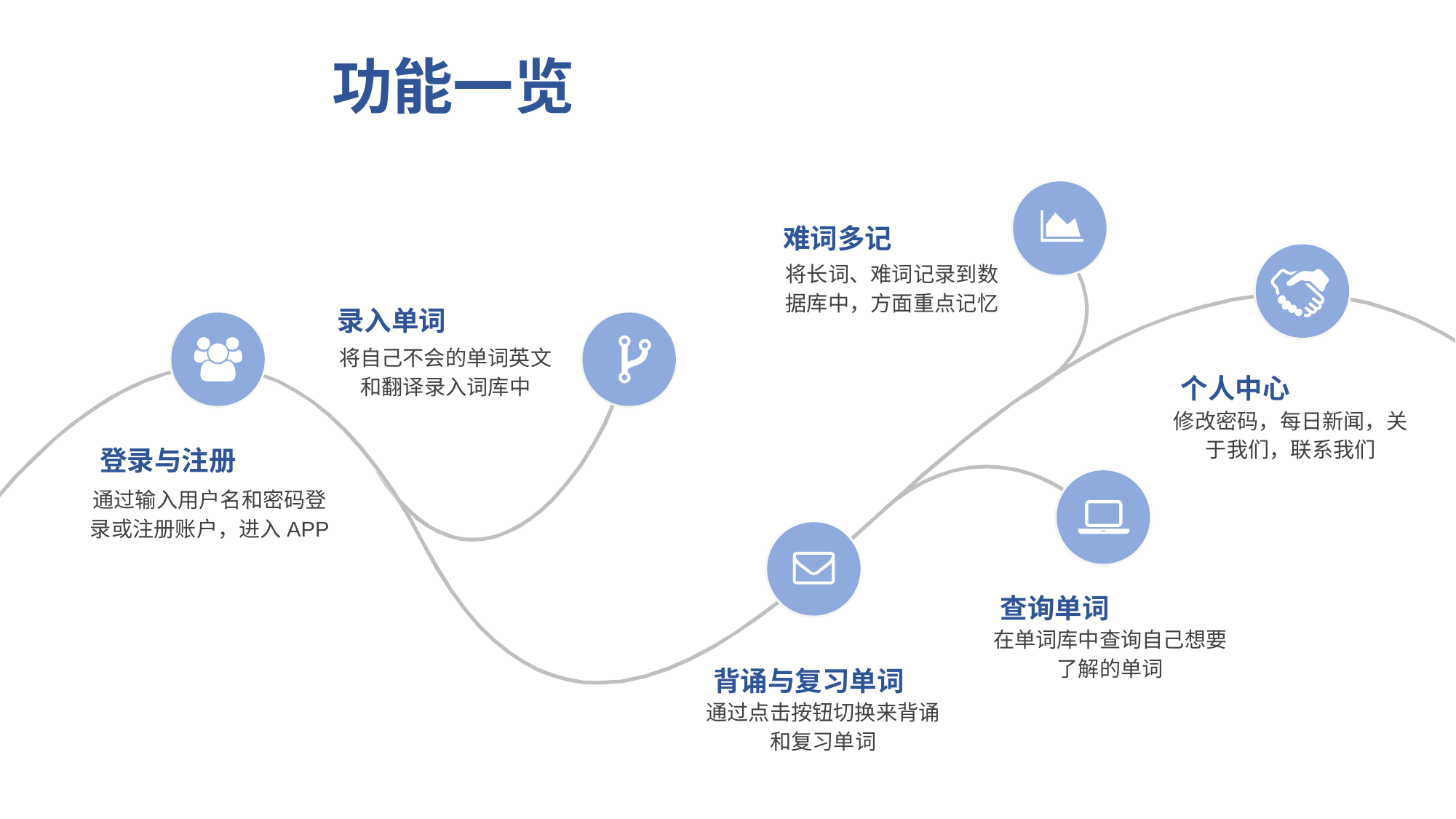

功能一览

难词多记
将长词、难词记录到数据库中，方面重点记忆

录入单词
将自己不会的单词英文和翻译录入词库中

个人中心
修改密码，每日新闻，关于我们，联系我们
登录与注册
通过输入用户名和密码登录或注册账户，进入APP

查询单词
在单词库中查询自己想要了解的单词
背诵与复习单词
通过点击按钮切换来背诵和复习单词